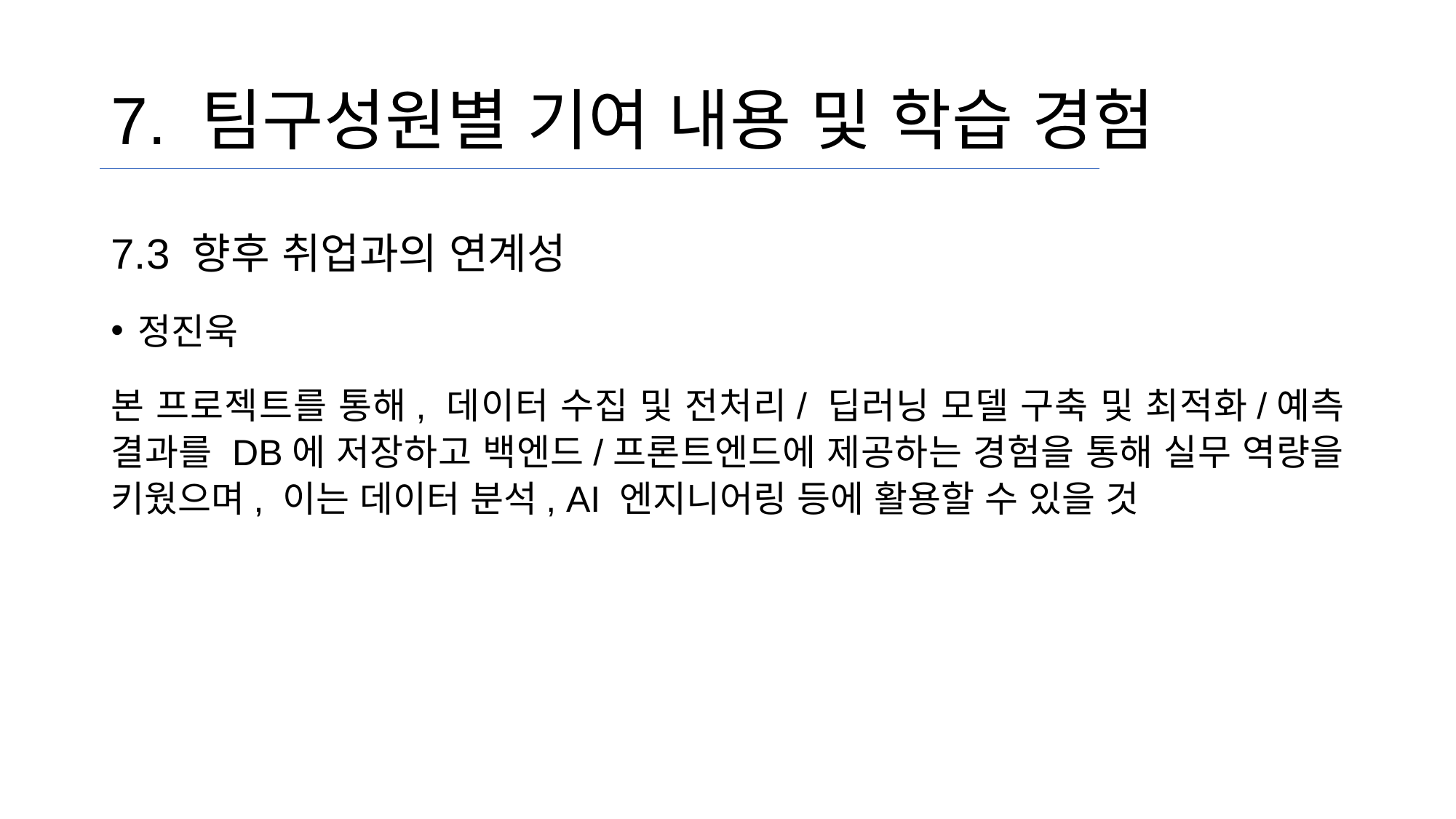

# 7. 팀구성원별 기여 내용 및 학습 경험
7.3 향후 취업과의 연계성
정진욱
본 프로젝트를 통해, 데이터 수집 및 전처리/ 딥러닝 모델 구축 및 최적화/예측 결과를 DB에 저장하고 백엔드/프론트엔드에 제공하는 경험을 통해 실무 역량을 키웠으며, 이는 데이터 분석, AI 엔지니어링 등에 활용할 수 있을 것